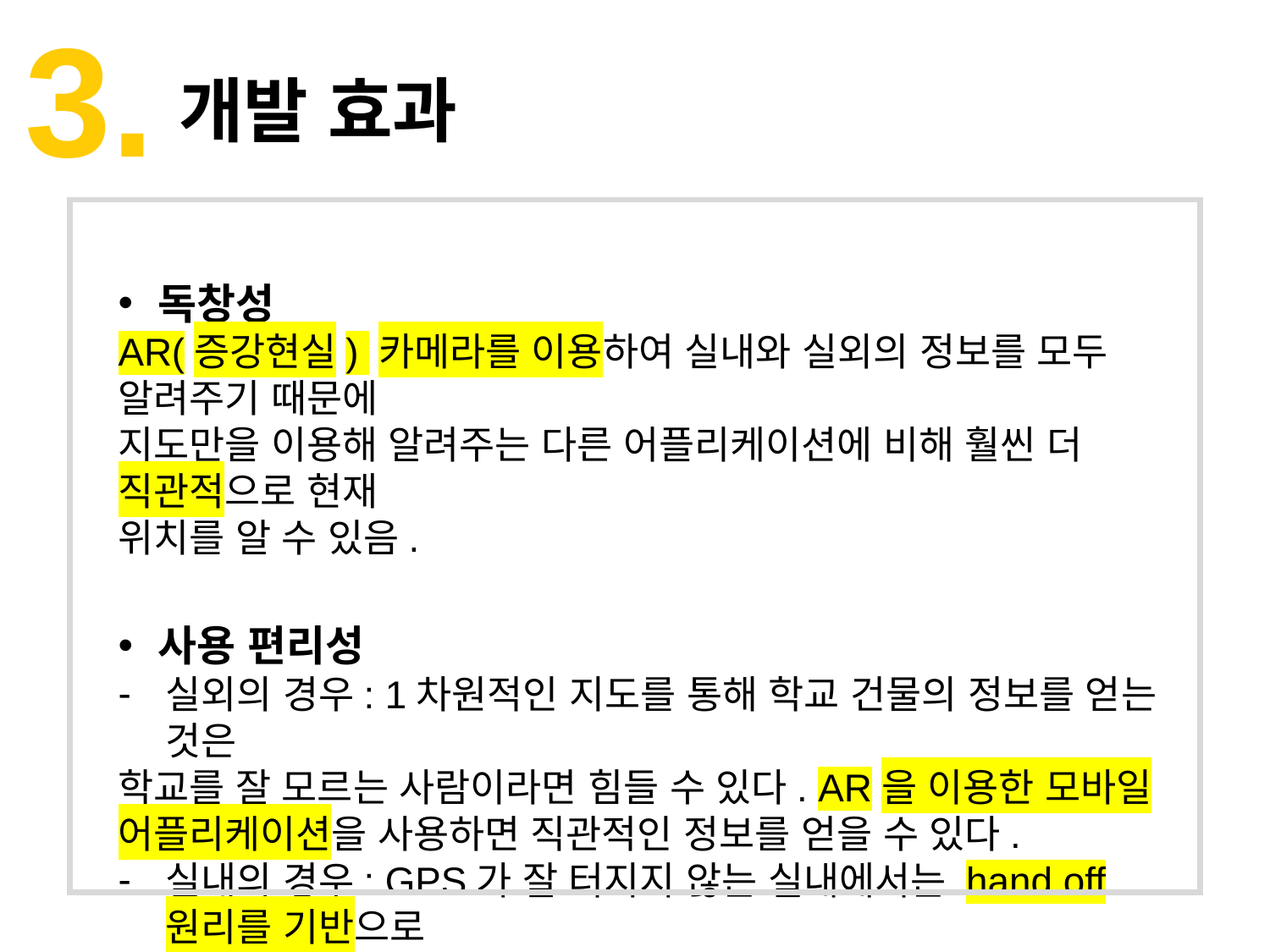

3.
개발 효과

독창성
AR(증강현실) 카메라를 이용하여 실내와 실외의 정보를 모두 알려주기 때문에
지도만을 이용해 알려주는 다른 어플리케이션에 비해 훨씬 더 직관적으로 현재
위치를 알 수 있음.

사용 편리성
실외의 경우: 1차원적인 지도를 통해 학교 건물의 정보를 얻는 것은
학교를 잘 모르는 사람이라면 힘들 수 있다. AR을 이용한 모바일 어플리케이션을 사용하면 직관적인 정보를 얻을 수 있다.
실내의 경우: GPS가 잘 터지지 않는 실내에서는 hand off 원리를 기반으로
화면에 현재 위치 정보와 층 정보를 제공한다.